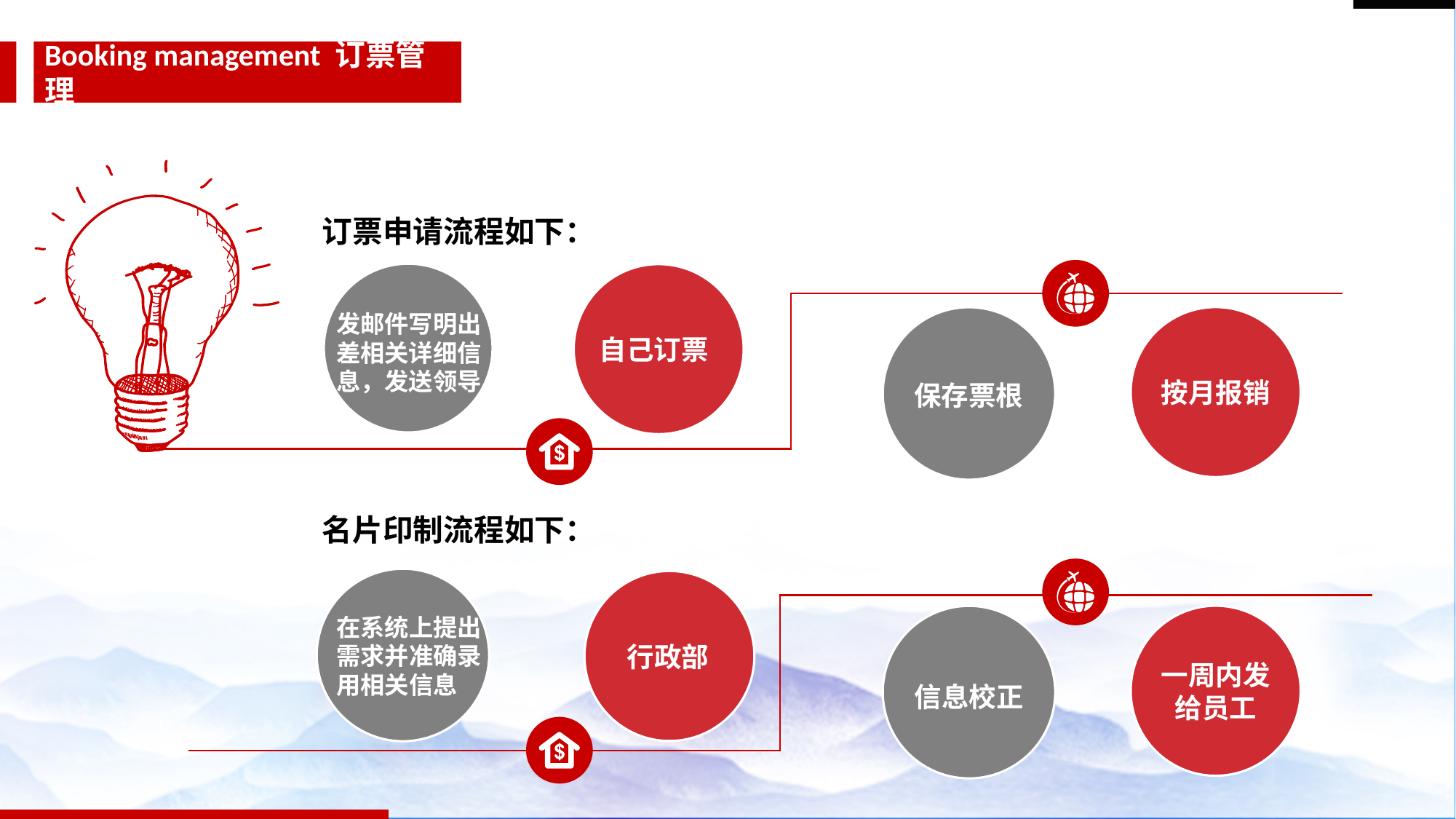

Booking management 订票管理

订票申请流程如下：
发邮件写明出差相关详细信息，发送领导

自己订票

按月报销

保存票根

名片印制流程如下：

在系统上提出需求并准确录用相关信息

行政部

一周内发给员工

信息校正